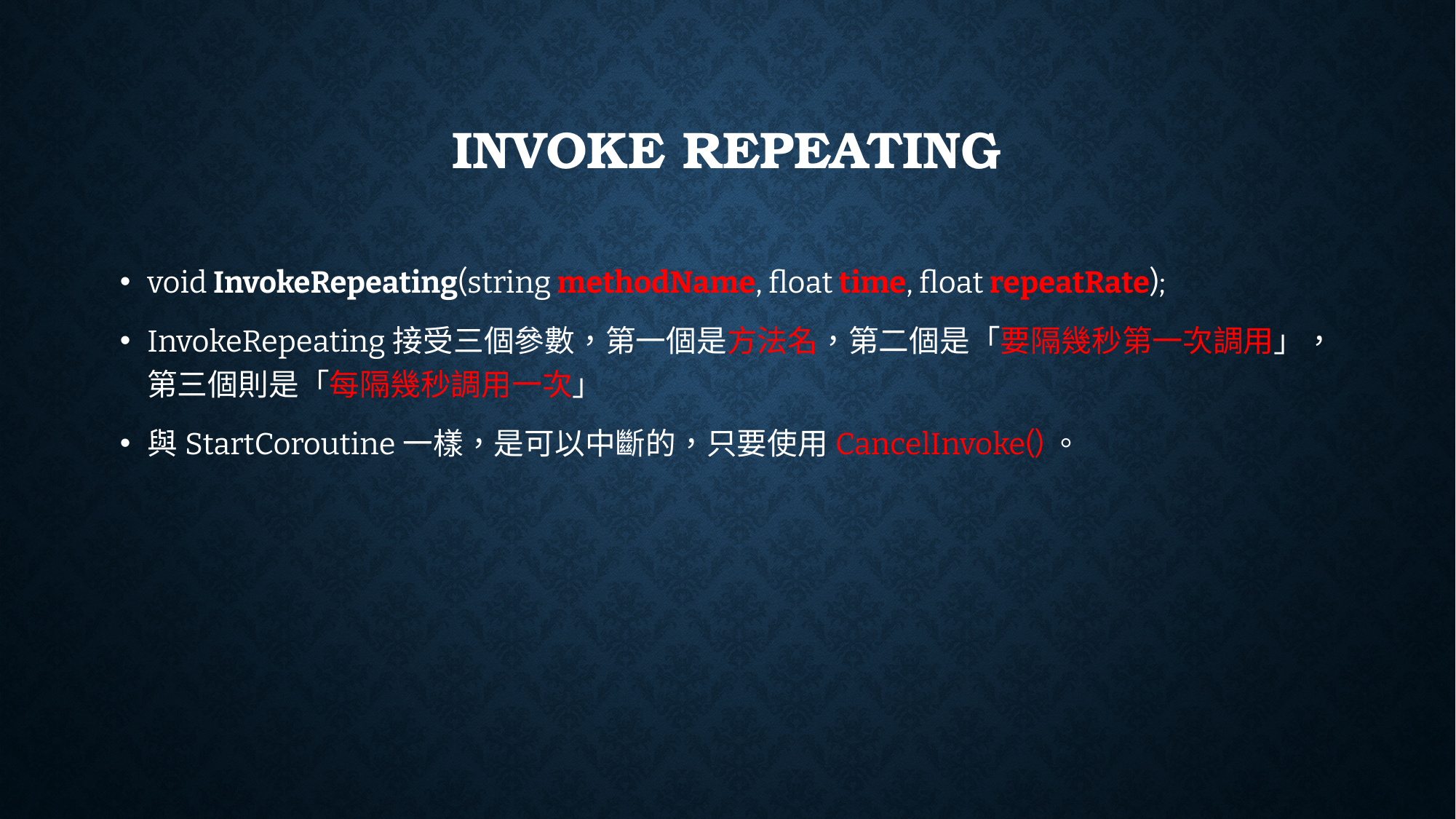

# Invoke Repeating
void InvokeRepeating(string methodName, float time, float repeatRate);
InvokeRepeating接受三個參數，第一個是方法名，第二個是「要隔幾秒第一次調用」，第三個則是「每隔幾秒調用一次」
與StartCoroutine一樣，是可以中斷的，只要使用CancelInvoke()。